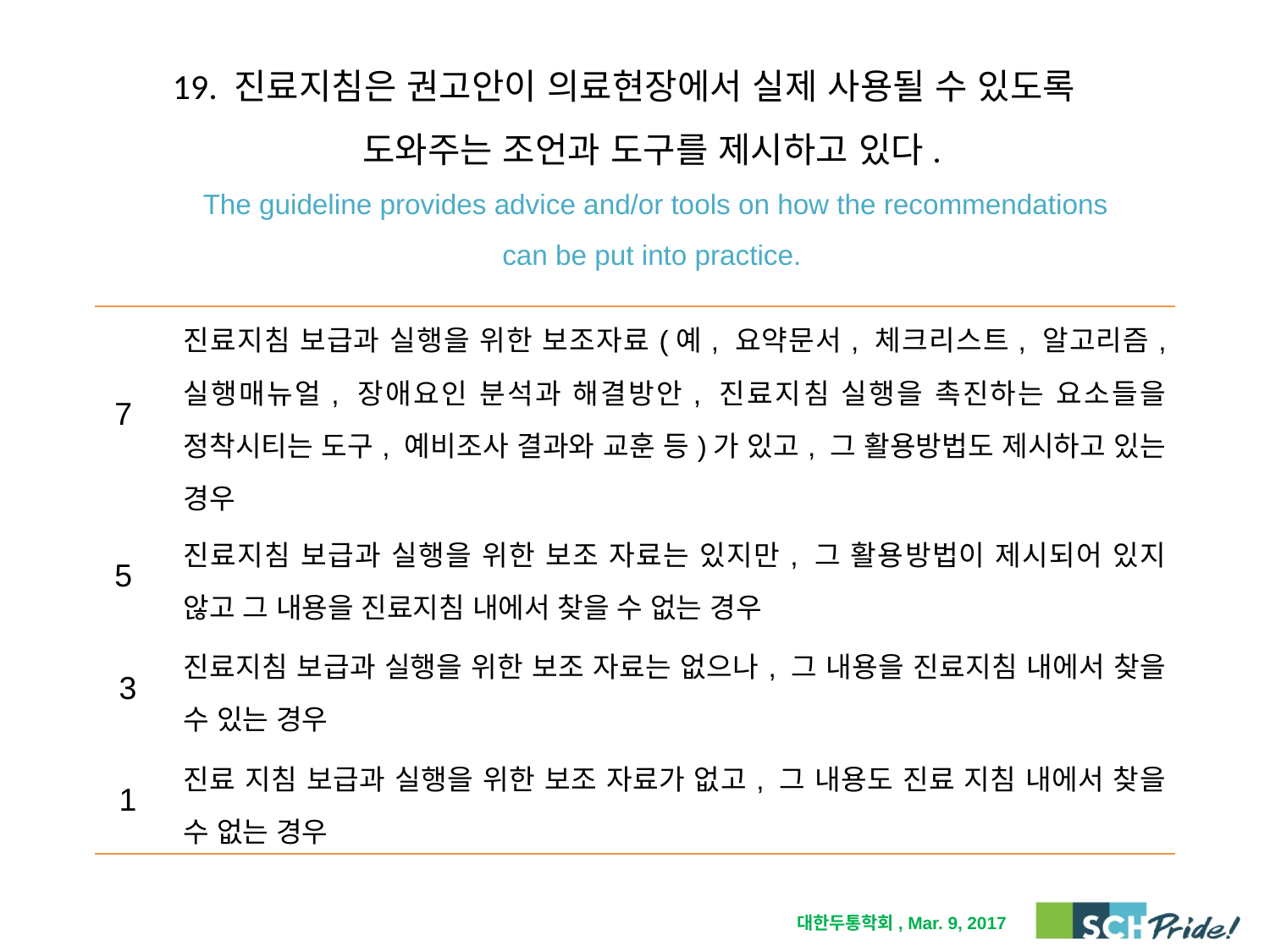

# 19. 진료지침은 권고안이 의료현장에서 실제 사용될 수 있도록 도와주는 조언과 도구를 제시하고 있다. The guideline provides advice and/or tools on how the recommendations can be put into practice.
| 7 | 진료지침 보급과 실행을 위한 보조자료(예, 요약문서, 체크리스트, 알고리즘, 실행매뉴얼, 장애요인 분석과 해결방안, 진료지침 실행을 촉진하는 요소들을 정착시티는 도구, 예비조사 결과와 교훈 등)가 있고, 그 활용방법도 제시하고 있는 경우 |
| --- | --- |
| 5 | 진료지침 보급과 실행을 위한 보조 자료는 있지만, 그 활용방법이 제시되어 있지 않고 그 내용을 진료지침 내에서 찾을 수 없는 경우 |
| 3 | 진료지침 보급과 실행을 위한 보조 자료는 없으나, 그 내용을 진료지침 내에서 찾을 수 있는 경우 |
| 1 | 진료 지침 보급과 실행을 위한 보조 자료가 없고, 그 내용도 진료 지침 내에서 찾을 수 없는 경우 |